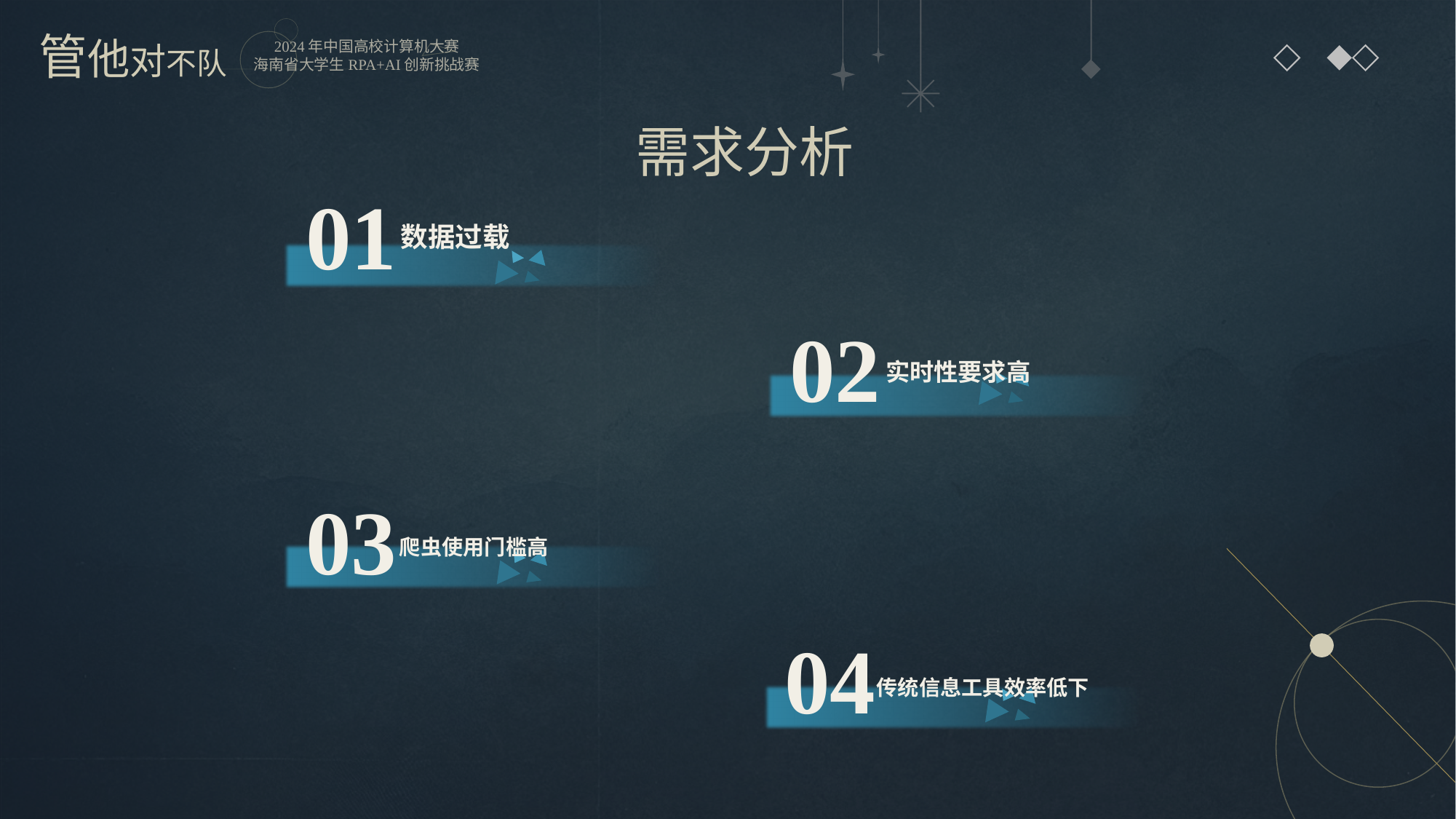

需求分析
01
数据过载

02
实时性要求高

03
爬虫使用门槛高

04

传统信息工具效率低下